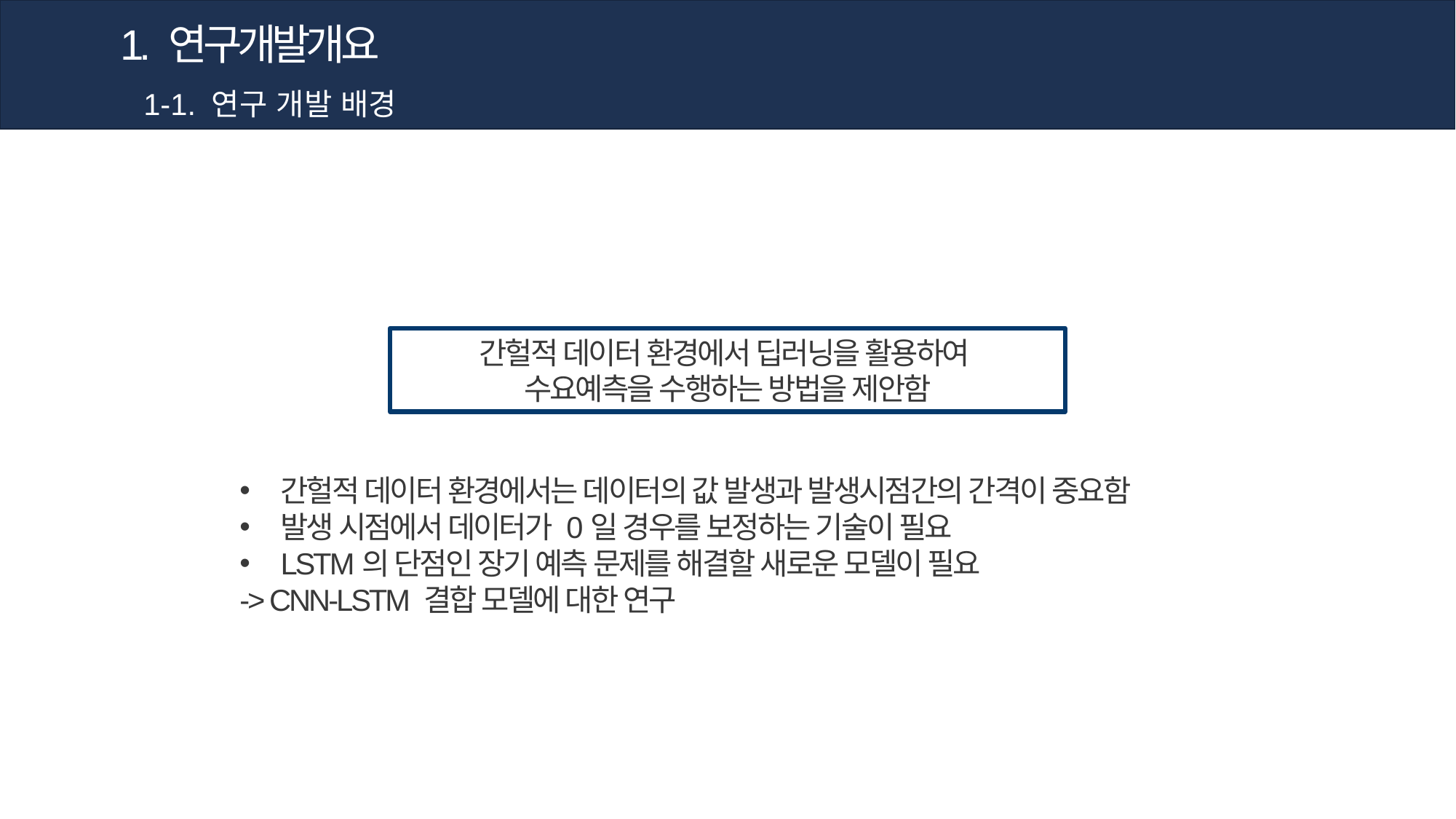

1. 연구개발개요

1-1. 연구 개발 배경
간헐적 데이터 환경에서 딥러닝을 활용하여
수요예측을 수행하는 방법을 제안함
간헐적 데이터 환경에서는 데이터의 값 발생과 발생시점간의 간격이 중요함
발생 시점에서 데이터가 0일 경우를 보정하는 기술이 필요
LSTM의 단점인 장기 예측 문제를 해결할 새로운 모델이 필요
-> CNN-LSTM 결합 모델에 대한 연구